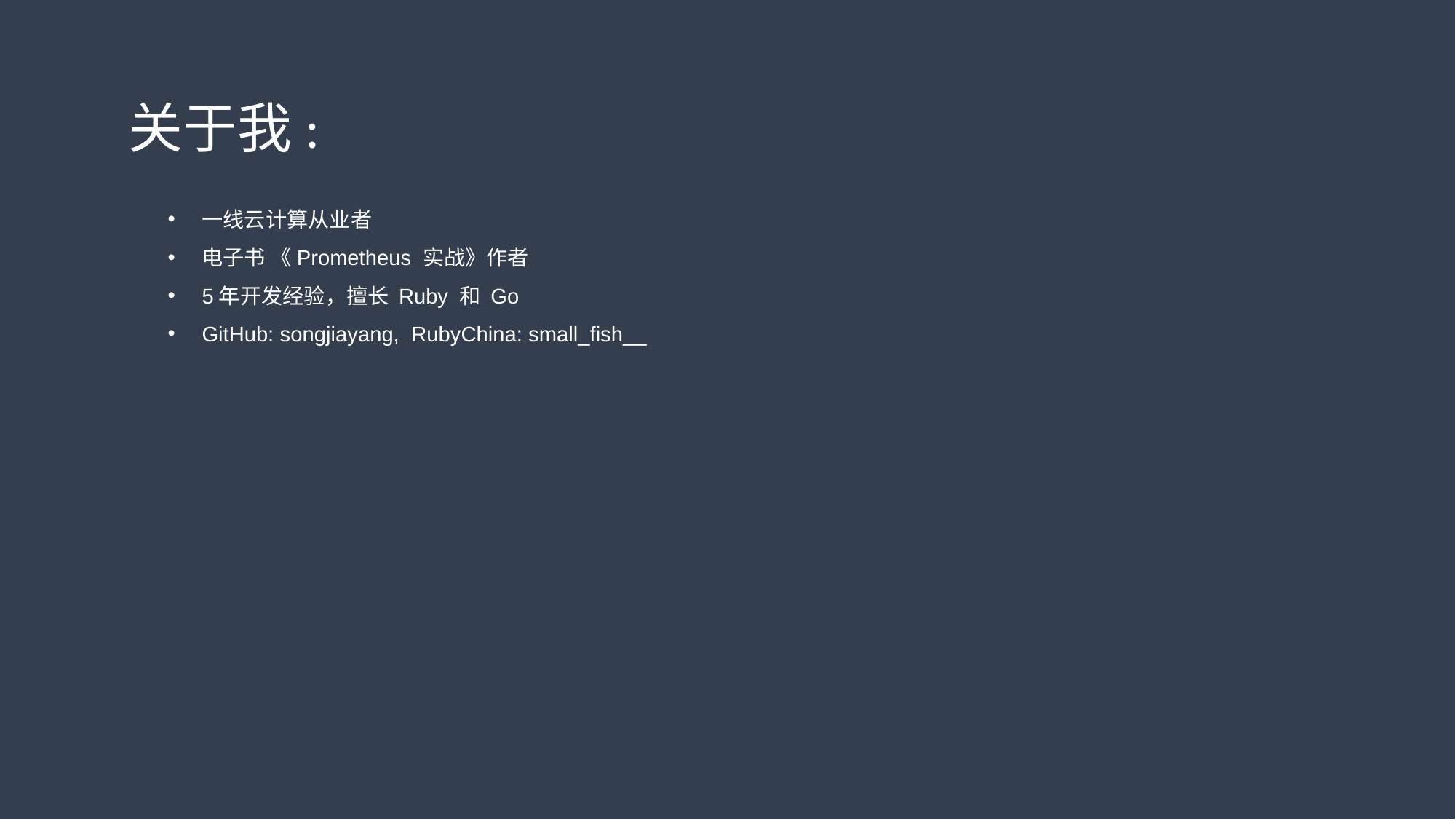

关于我:
一线云计算从业者
电子书 《Prometheus 实战》作者
5年开发经验，擅长 Ruby 和 Go
GitHub: songjiayang,  RubyChina: small_fish__